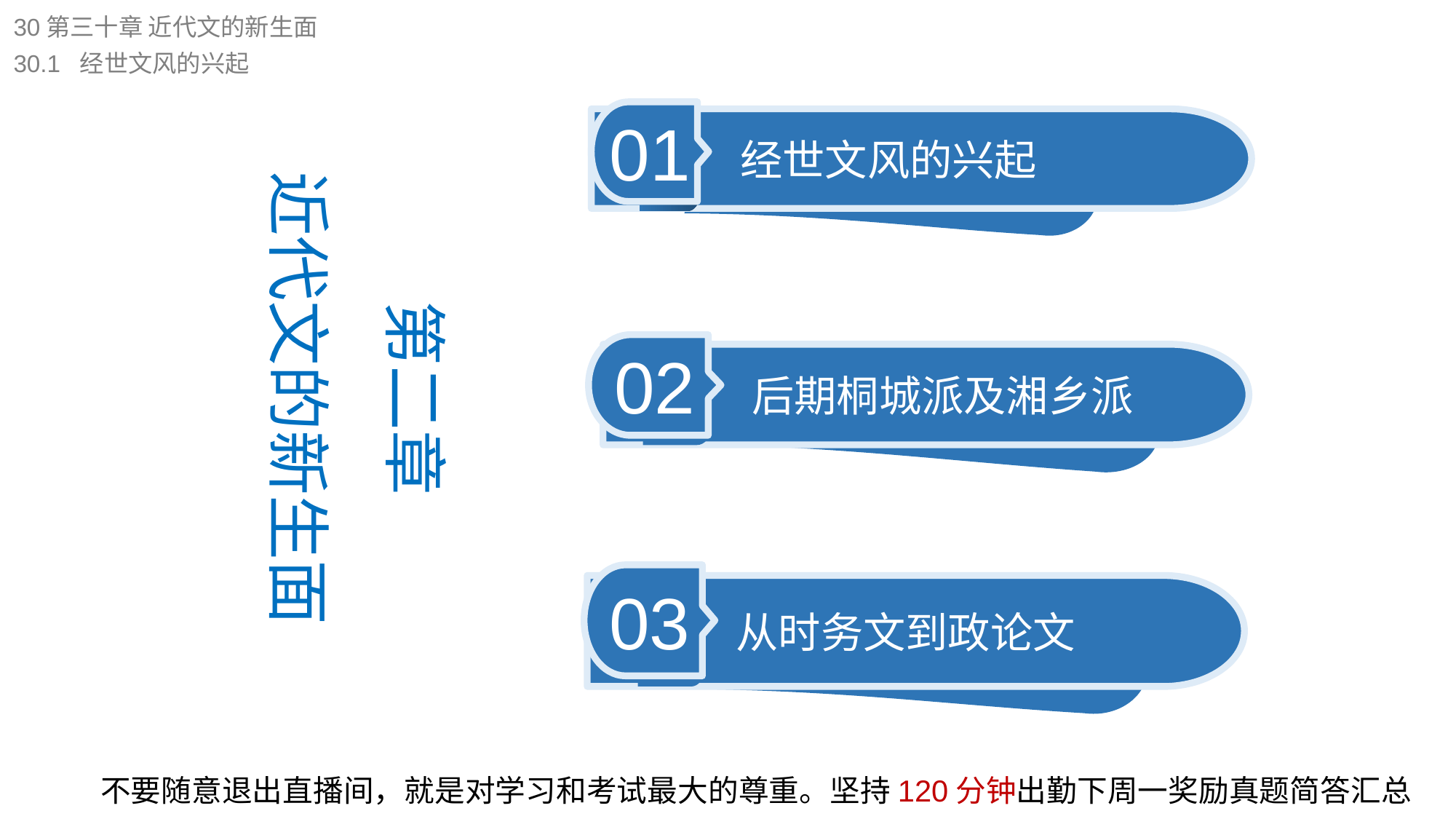

30第三十章 近代文的新生面
30.1  经世文风的兴起
第二章
近代文的新生面
01
经世文风的兴起

02
后期桐城派及湘乡派

03
从时务文到政论文